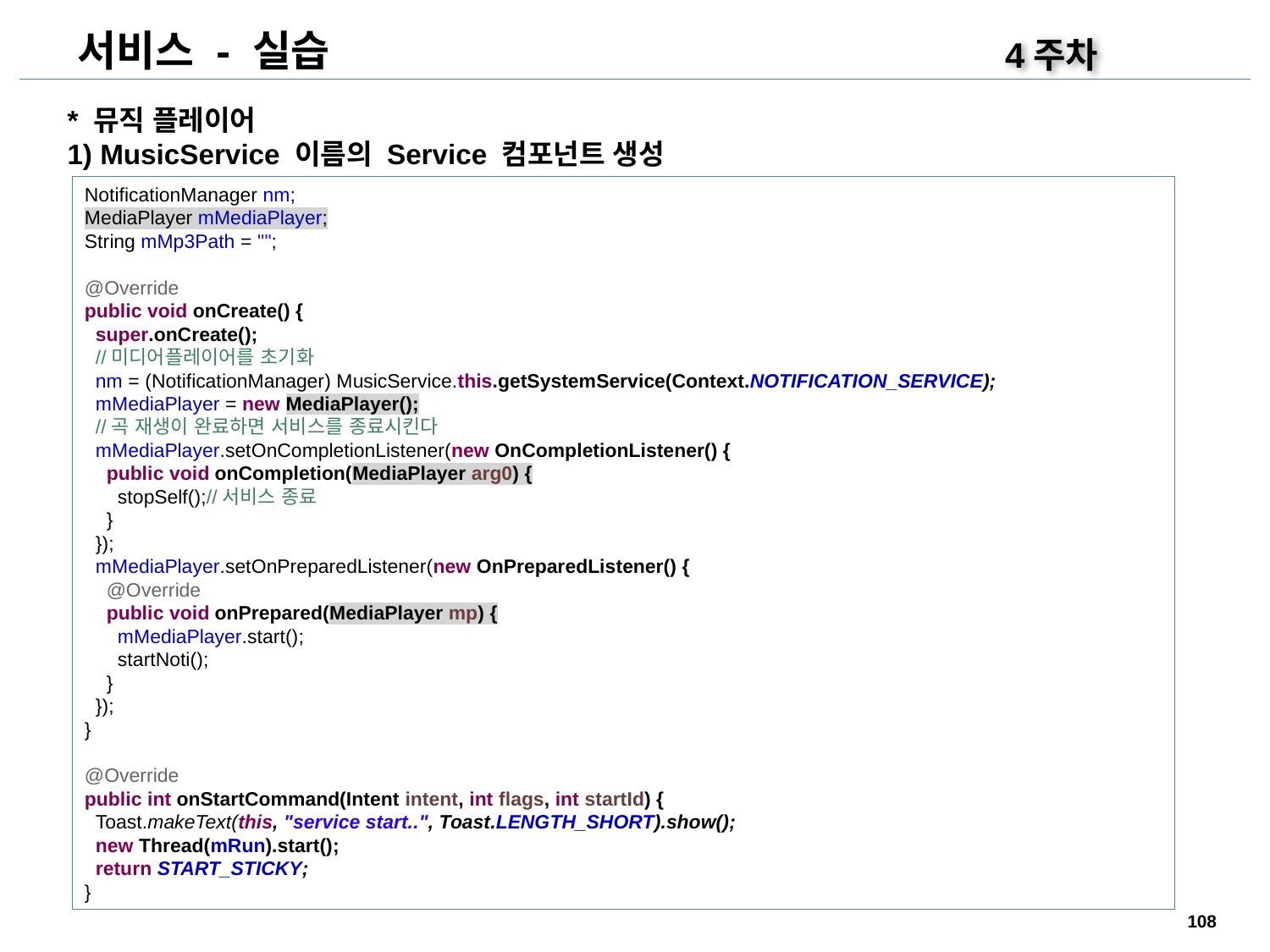

서비스 - 실습
4주차
* 뮤직 플레이어
1) MusicService 이름의 Service 컴포넌트 생성
NotificationManager nm;
MediaPlayer mMediaPlayer;
String mMp3Path = "";

@Override
public void onCreate() {
  super.onCreate();
  //미디어플레이어를 초기화
  nm = (NotificationManager) MusicService.this.getSystemService(Context.NOTIFICATION_SERVICE);
  mMediaPlayer = new MediaPlayer();
  //곡 재생이 완료하면 서비스를 종료시킨다
  mMediaPlayer.setOnCompletionListener(new OnCompletionListener() {
    public void onCompletion(MediaPlayer arg0) {
      stopSelf();//서비스 종료
    }
  });
  mMediaPlayer.setOnPreparedListener(new OnPreparedListener() {
    @Override
    public void onPrepared(MediaPlayer mp) {
      mMediaPlayer.start();
      startNoti();
    }
  });
}

@Override
public int onStartCommand(Intent intent, int flags, int startId) {
  Toast.makeText(this, "service start..", Toast.LENGTH_SHORT).show();
  new Thread(mRun).start();
  return START_STICKY;
}